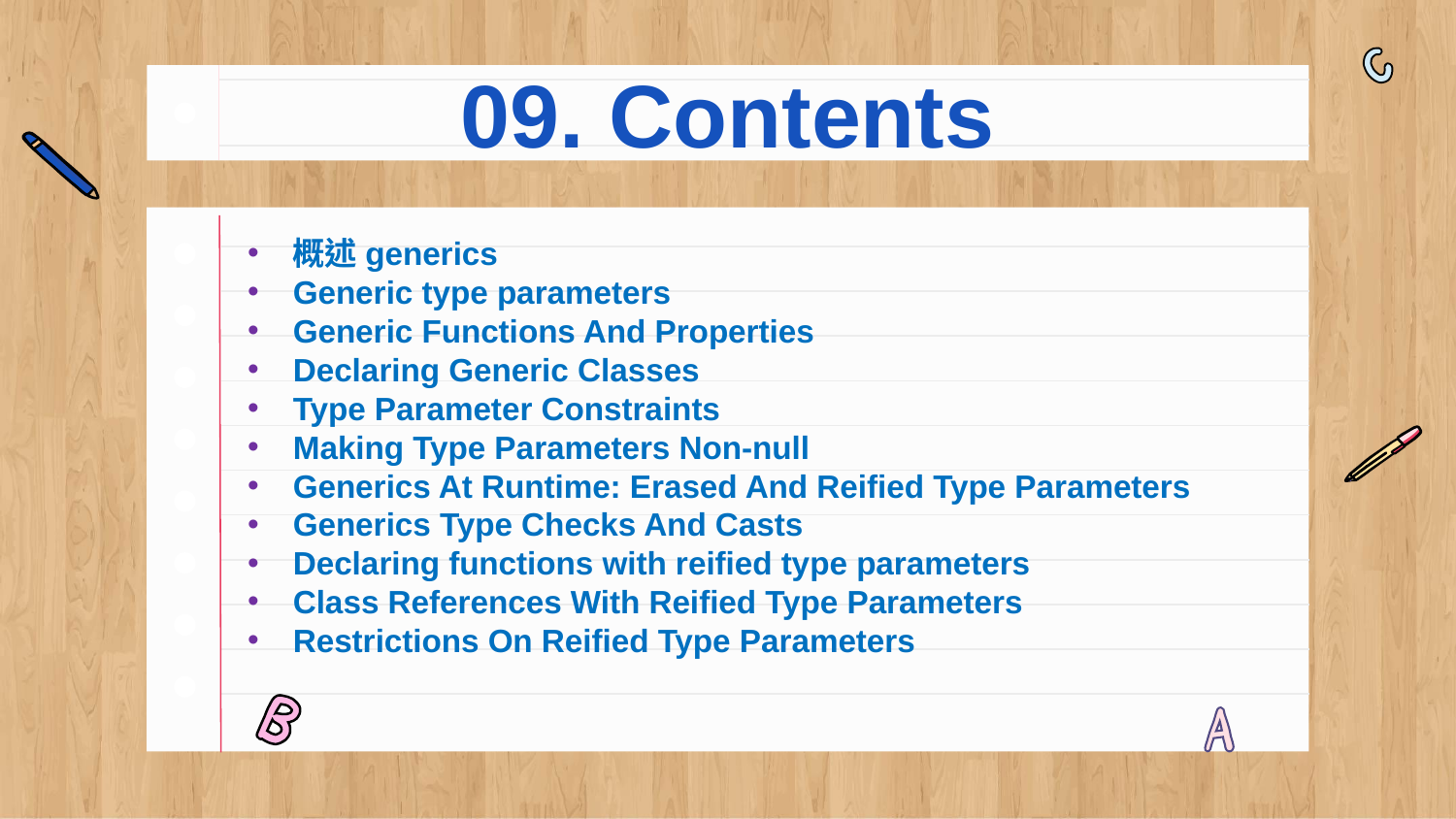

# 09. Contents

概述generics
Generic type parameters
Generic Functions And Properties
Declaring Generic Classes
Type Parameter Constraints
Making Type Parameters Non-null
Generics At Runtime: Erased And Reified Type Parameters
Generics Type Checks And Casts
Declaring functions with reified type parameters
Class References With Reified Type Parameters
Restrictions On Reified Type Parameters